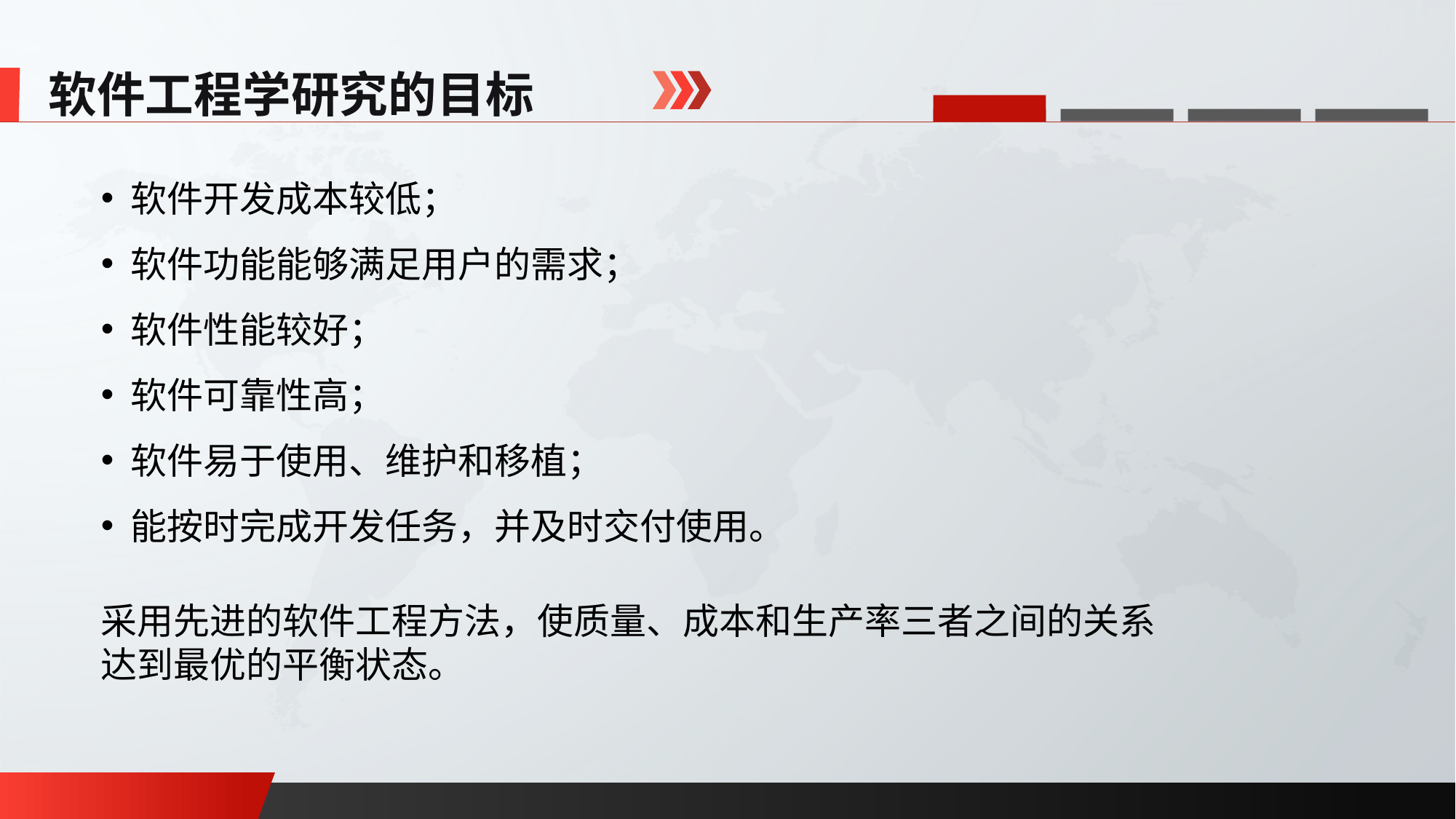

软件工程学研究的目标

 软件开发成本较低；
 软件功能能够满足用户的需求；
 软件性能较好；
 软件可靠性高；
 软件易于使用、维护和移植；
 能按时完成开发任务，并及时交付使用。
采用先进的软件工程方法，使质量、成本和生产率三者之间的关系达到最优的平衡状态。